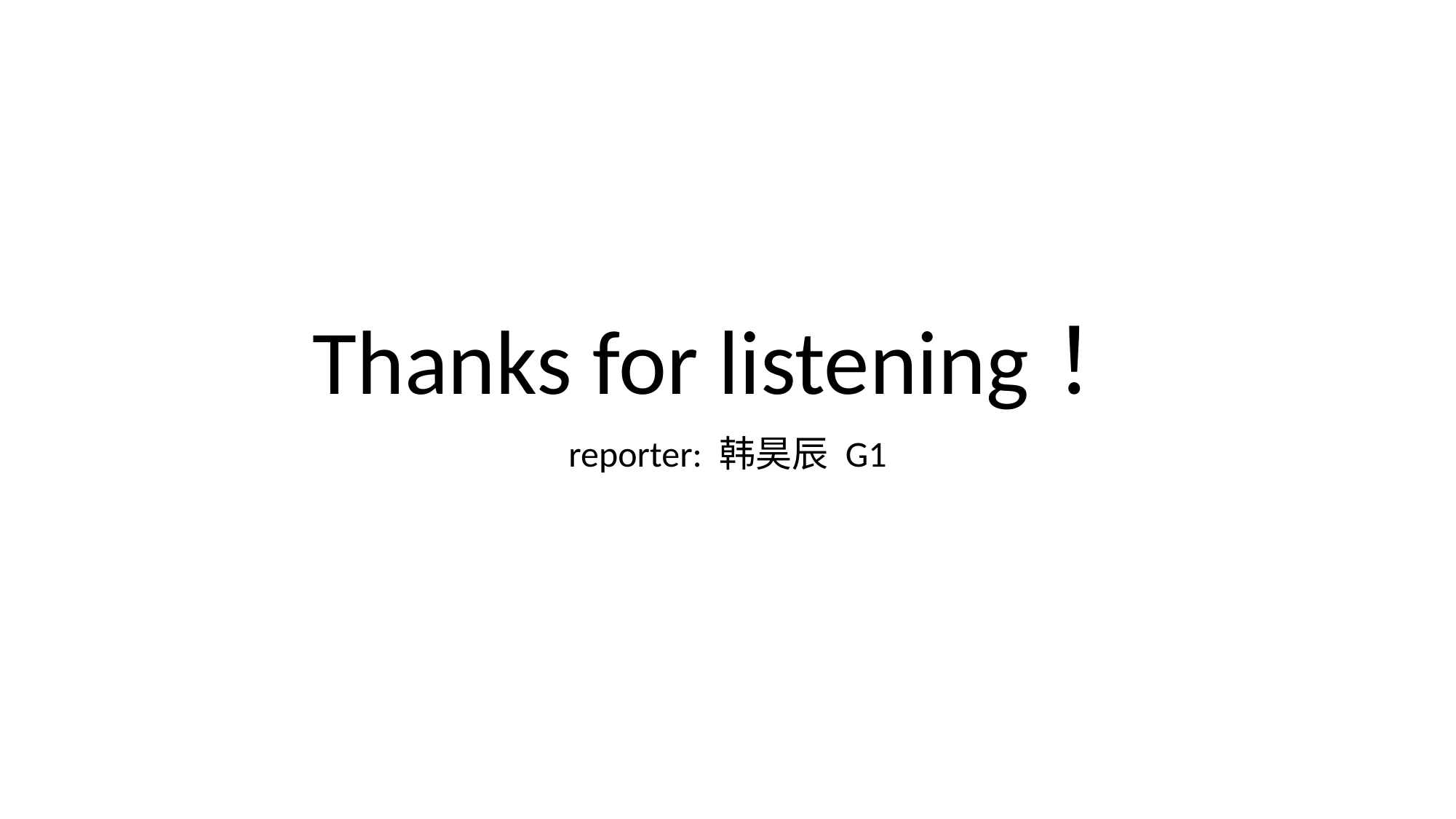

# Thanks for listening！
reporter: 韩昊辰 G1